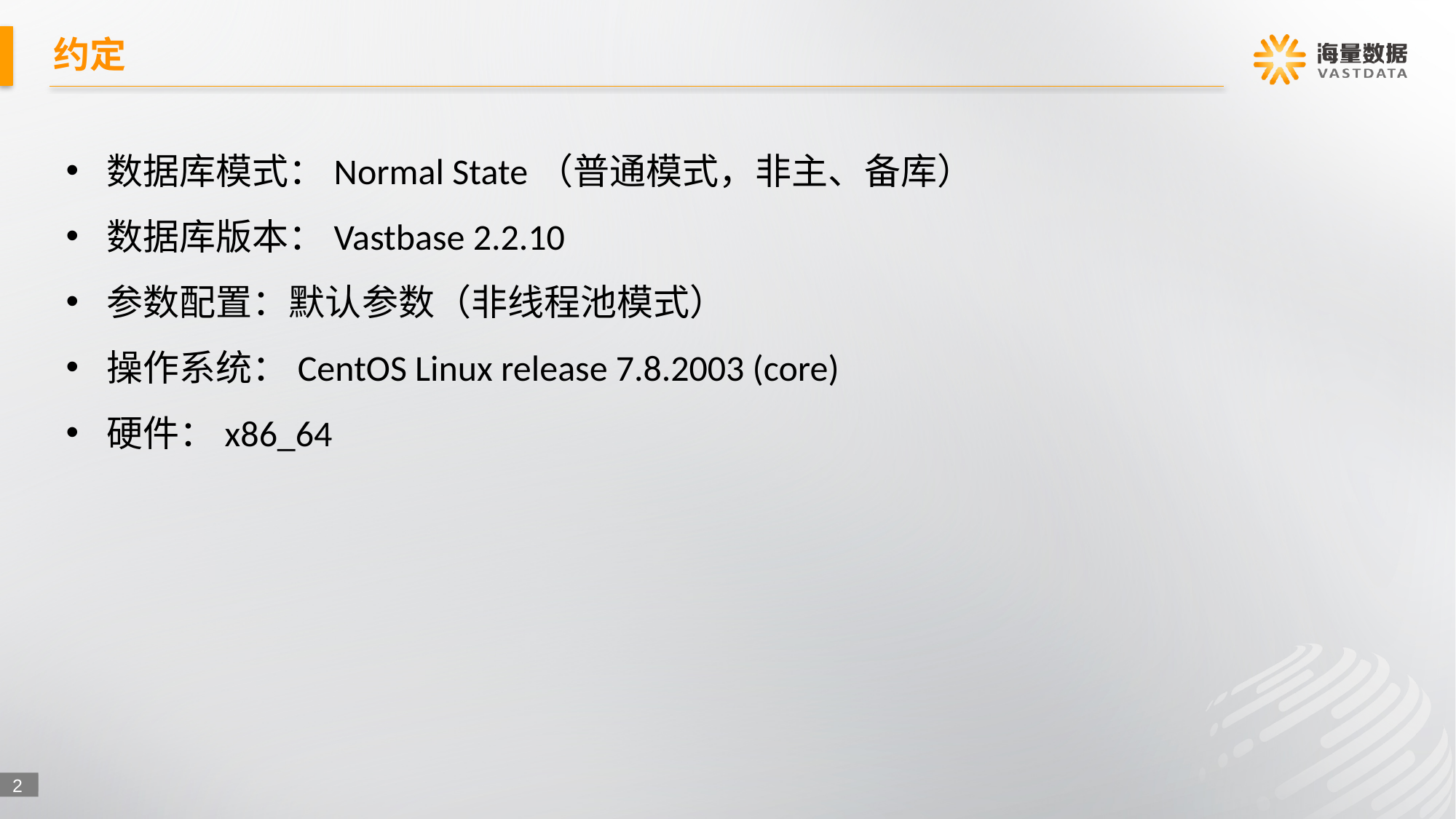

# 约定
数据库模式：Normal State（普通模式，非主、备库）
数据库版本：Vastbase 2.2.10
参数配置：默认参数（非线程池模式）
操作系统：CentOS Linux release 7.8.2003 (core)
硬件：x86_64